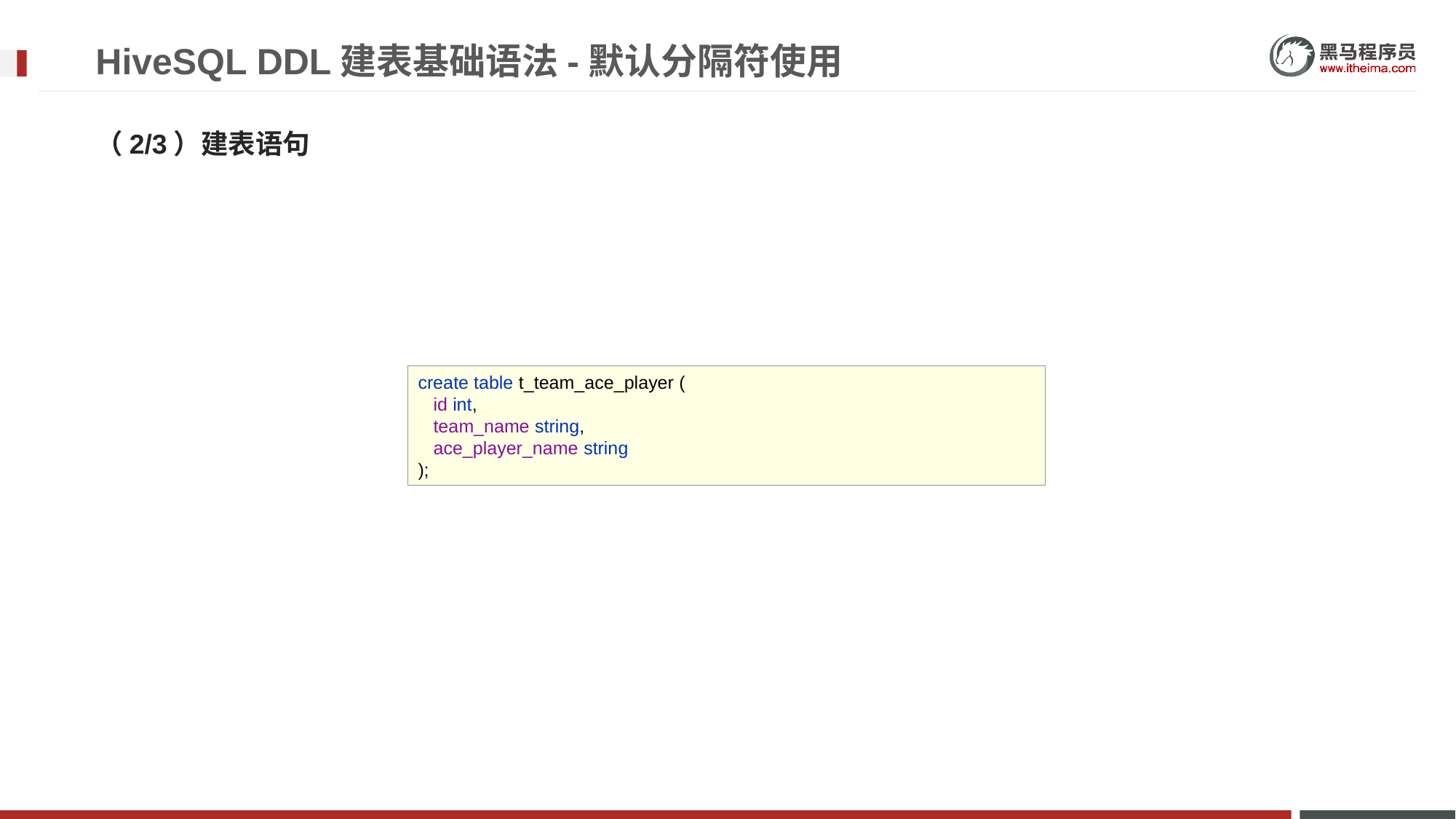

# HiveSQL DDL建表基础语法-默认分隔符使用
（2/3）建表语句

create table t_team_ace_player (
   id int,
   team_name string,
   ace_player_name string
);